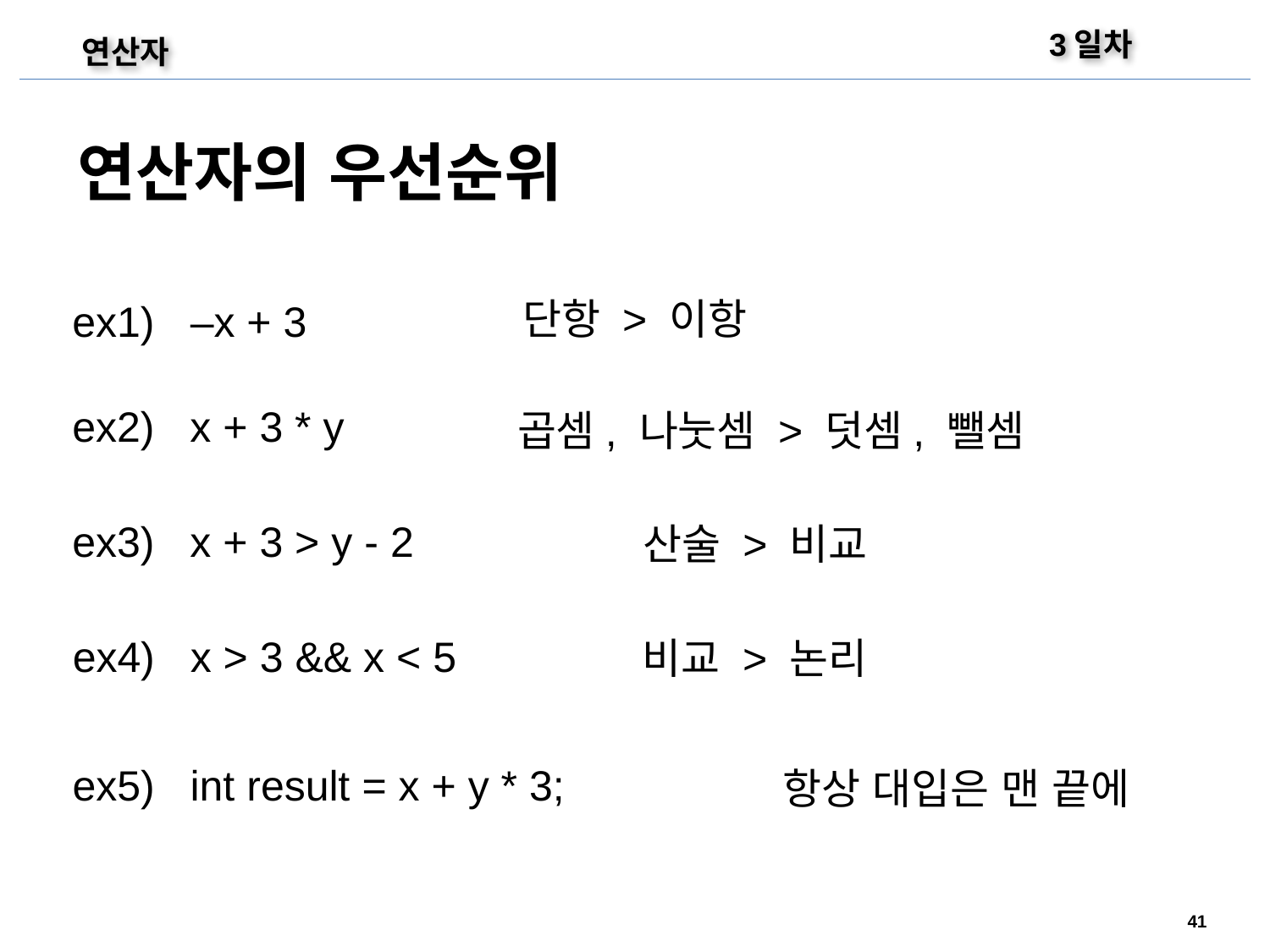

3일차
연산자
연산자의 우선순위
단항 > 이항
ex1)   –x + 3
ex2)   x + 3 * y
곱셈, 나눗셈 > 덧셈, 뺄셈
ex3)   x + 3 > y - 2
산술 > 비교
ex4)   x > 3 && x < 5
비교 > 논리
ex5)   int result = x + y * 3;
항상 대입은 맨 끝에